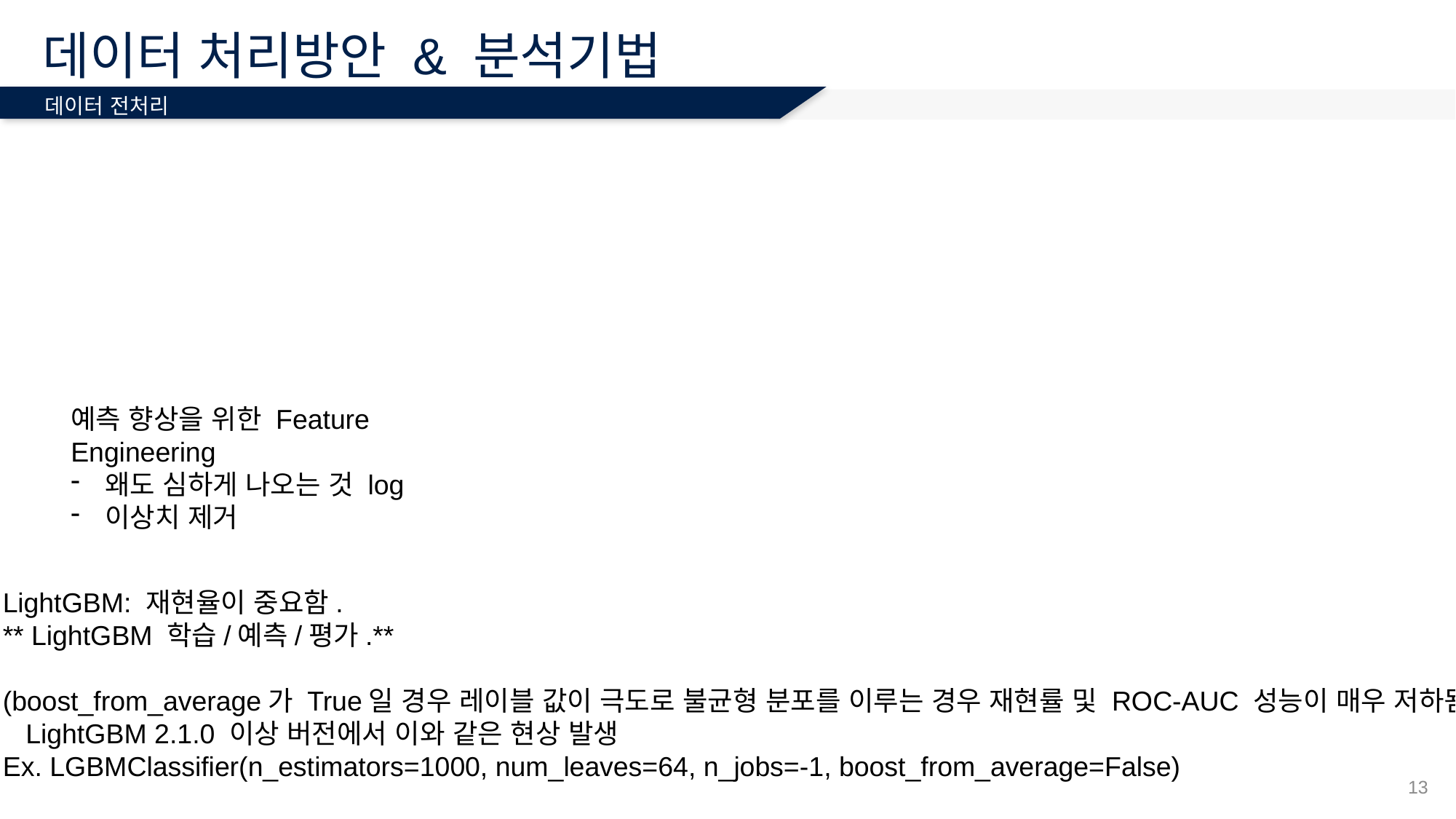

# 데이터 처리방안 & 분석기법
데이터 전처리
예측 향상을 위한 Feature Engineering
왜도 심하게 나오는 것 log
이상치 제거

LightGBM: 재현율이 중요함.
** LightGBM 학습/예측/평가.**

(boost_from_average가 True일 경우 레이블 값이 극도로 불균형 분포를 이루는 경우 재현률 및 ROC-AUC 성능이 매우 저하됨.)
   LightGBM 2.1.0 이상 버전에서 이와 같은 현상 발생
Ex. LGBMClassifier(n_estimators=1000, num_leaves=64, n_jobs=-1, boost_from_average=False)
13